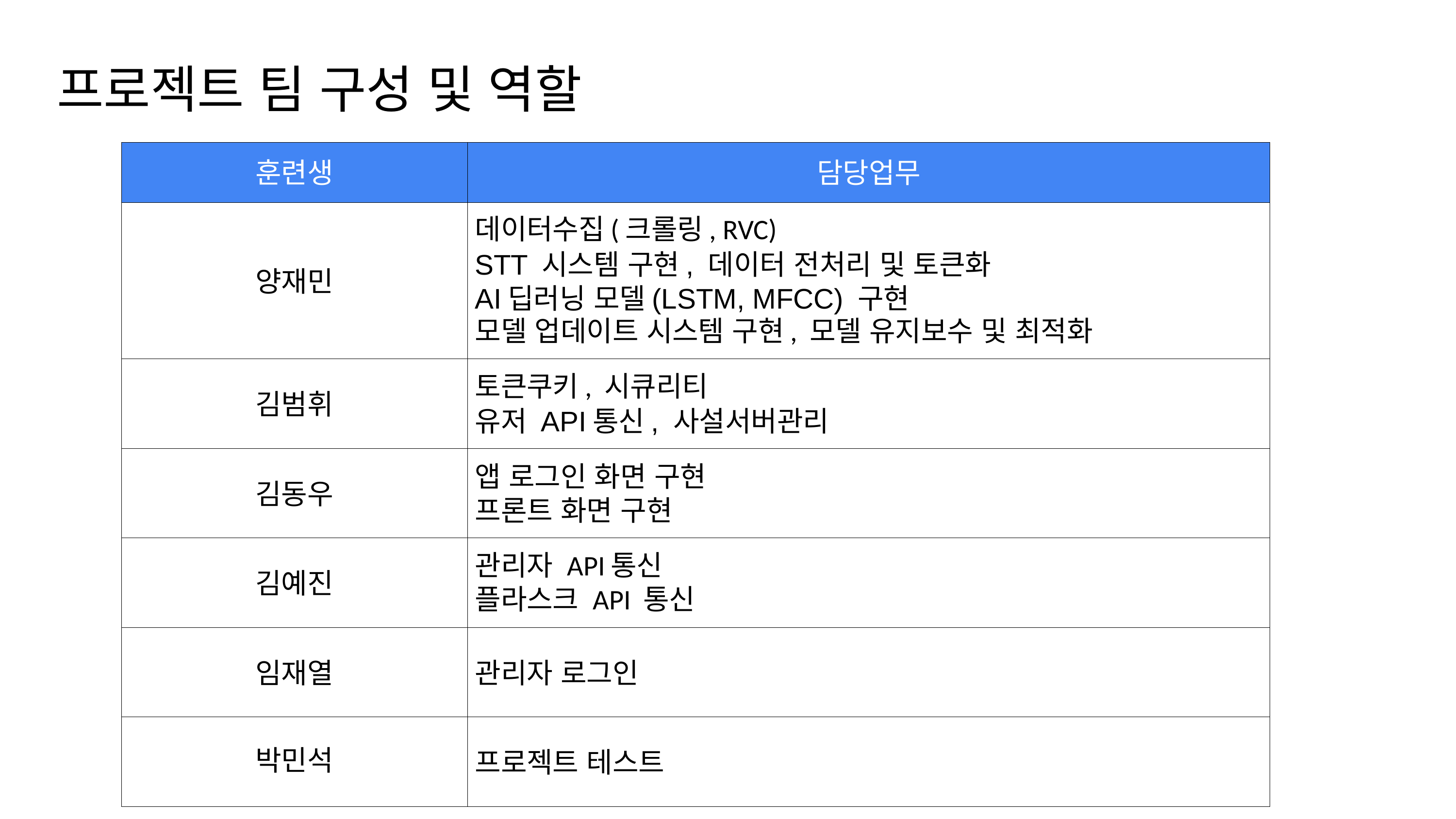

프로젝트 팀 구성 및 역할
| 훈련생 | 담당업무 |
| --- | --- |
| 양재민 | 데이터수집(크롤링, RVC) STT 시스템 구현, 데이터 전처리 및 토큰화 AI딥러닝 모델(LSTM, MFCC) 구현 모델 업데이트 시스템 구현, 모델 유지보수 및 최적화 |
| 김범휘 | 토큰쿠키, 시큐리티 유저 API통신, 사설서버관리 |
| 김동우 | 앱 로그인 화면 구현 프론트 화면 구현 |
| 김예진 | 관리자 API통신 플라스크 API 통신 |
| 임재열 | 관리자 로그인 |
| 박민석 | 프로젝트 테스트 |